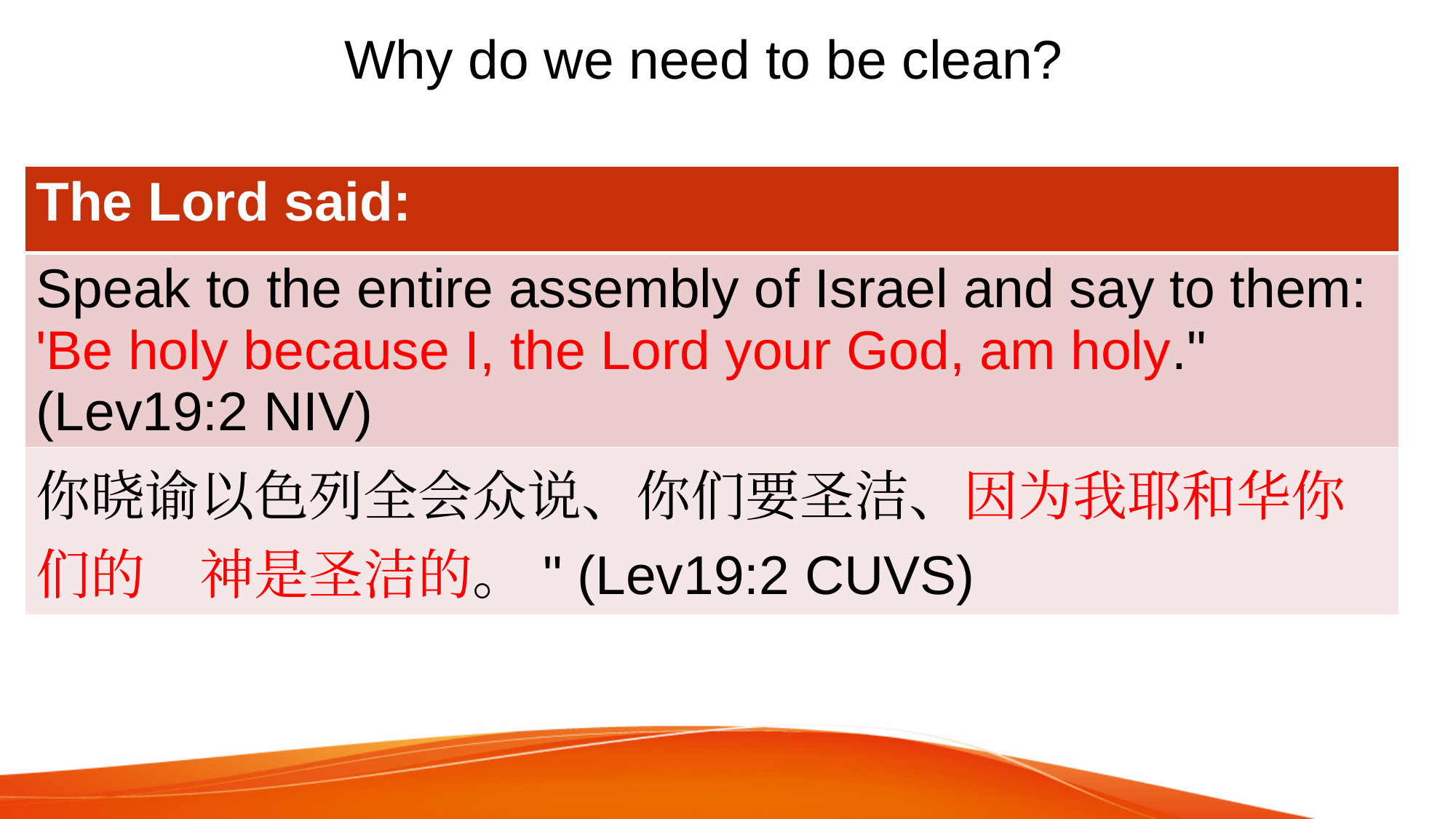

# Why do we need to be clean?
| The Lord said: |
| --- |
| Speak to the entire assembly of Israel and say to them: 'Be holy because I, the Lord your God, am holy." (Lev19:2 NIV) |
| 你晓谕以色列全会众说、你们要圣洁、因为我耶和华你们的　神是圣洁的。" (Lev19:2 CUVS) |